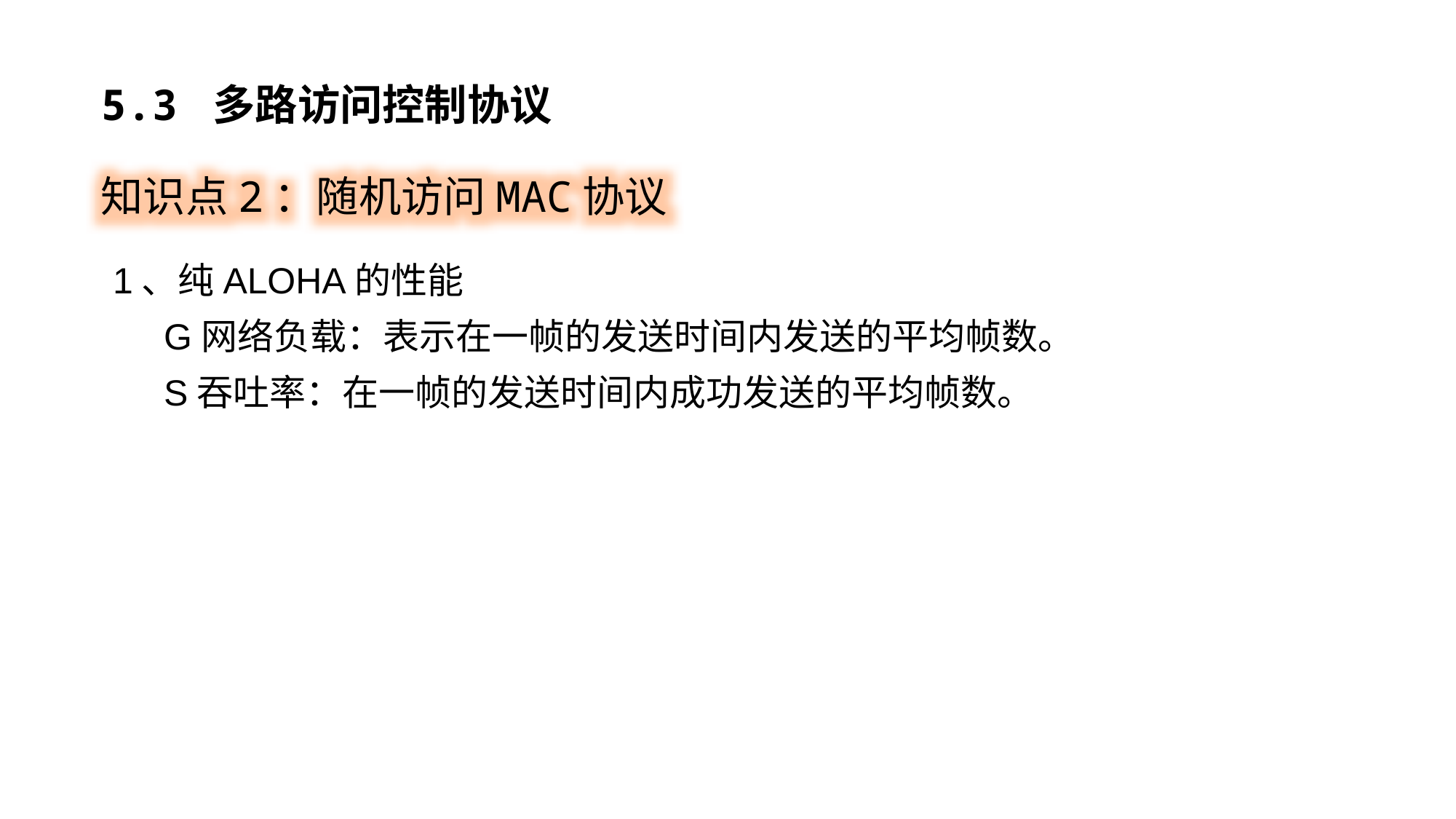

5.3 多路访问控制协议
知识点2：随机访问MAC协议
1、纯ALOHA的性能
     G网络负载：表示在一帧的发送时间内发送的平均帧数。
     S吞吐率：在一帧的发送时间内成功发送的平均帧数。